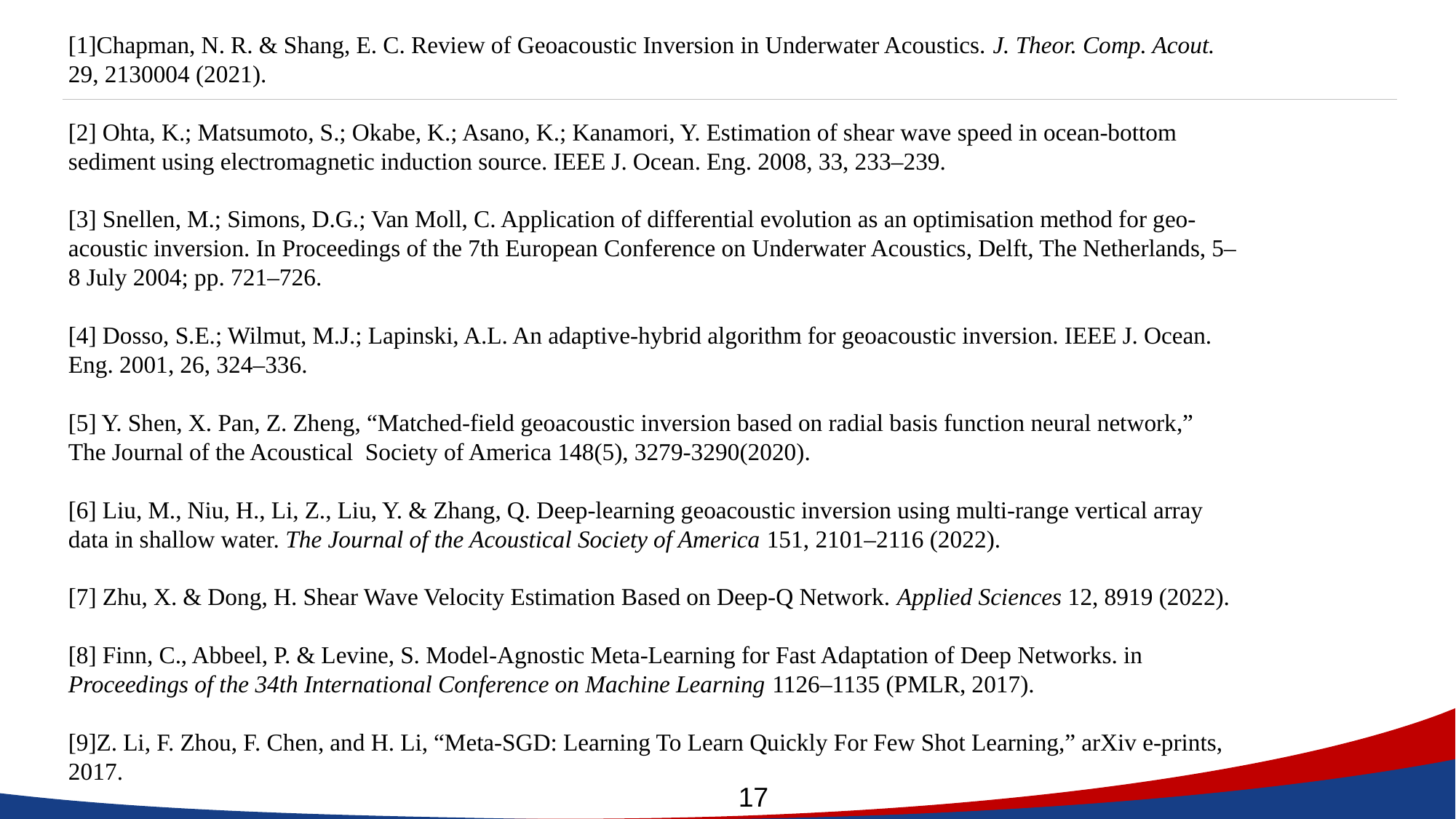

[1]Chapman, N. R. & Shang, E. C. Review of Geoacoustic Inversion in Underwater Acoustics. J. Theor. Comp. Acout. 29, 2130004 (2021).

[2] Ohta, K.; Matsumoto, S.; Okabe, K.; Asano, K.; Kanamori, Y. Estimation of shear wave speed in ocean-bottom sediment using electromagnetic induction source. IEEE J. Ocean. Eng. 2008, 33, 233–239.

[3] Snellen, M.; Simons, D.G.; Van Moll, C. Application of differential evolution as an optimisation method for geo-acoustic inversion. In Proceedings of the 7th European Conference on Underwater Acoustics, Delft, The Netherlands, 5–8 July 2004; pp. 721–726.

[4] Dosso, S.E.; Wilmut, M.J.; Lapinski, A.L. An adaptive-hybrid algorithm for geoacoustic inversion. IEEE J. Ocean. Eng. 2001, 26, 324–336.

[5] Y. Shen, X. Pan, Z. Zheng, “Matched-field geoacoustic inversion based on radial basis function neural network,” The Journal of the Acoustical  Society of America 148(5), 3279-3290(2020).

[6] Liu, M., Niu, H., Li, Z., Liu, Y. & Zhang, Q. Deep-learning geoacoustic inversion using multi-range vertical array data in shallow water. The Journal of the Acoustical Society of America 151, 2101–2116 (2022).

[7] Zhu, X. & Dong, H. Shear Wave Velocity Estimation Based on Deep-Q Network. Applied Sciences 12, 8919 (2022).

[8] Finn, C., Abbeel, P. & Levine, S. Model-Agnostic Meta-Learning for Fast Adaptation of Deep Networks. in Proceedings of the 34th International Conference on Machine Learning 1126–1135 (PMLR, 2017).

[9]Z. Li, F. Zhou, F. Chen, and H. Li, “Meta-SGD: Learning To Learn Quickly For Few Shot Learning,” arXiv e-prints, 2017.

网站平台，共有网站40个，其中29个在用（其中8个为网站群）
17